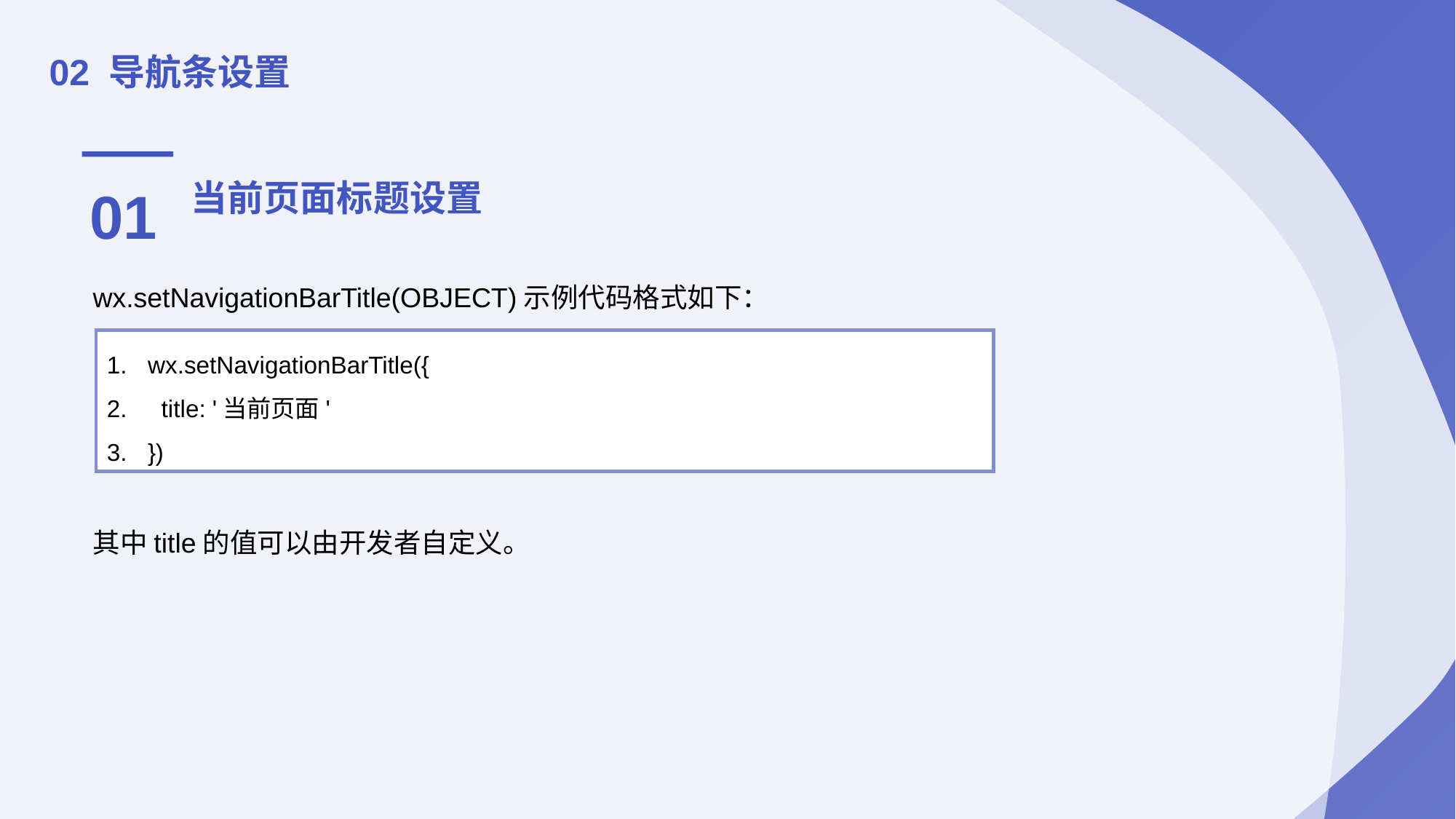

02 导航条设置
01

当前页面标题设置
wx.setNavigationBarTitle(OBJECT)示例代码格式如下：

其中title的值可以由开发者自定义。
wx.setNavigationBarTitle({
  title: '当前页面'
})